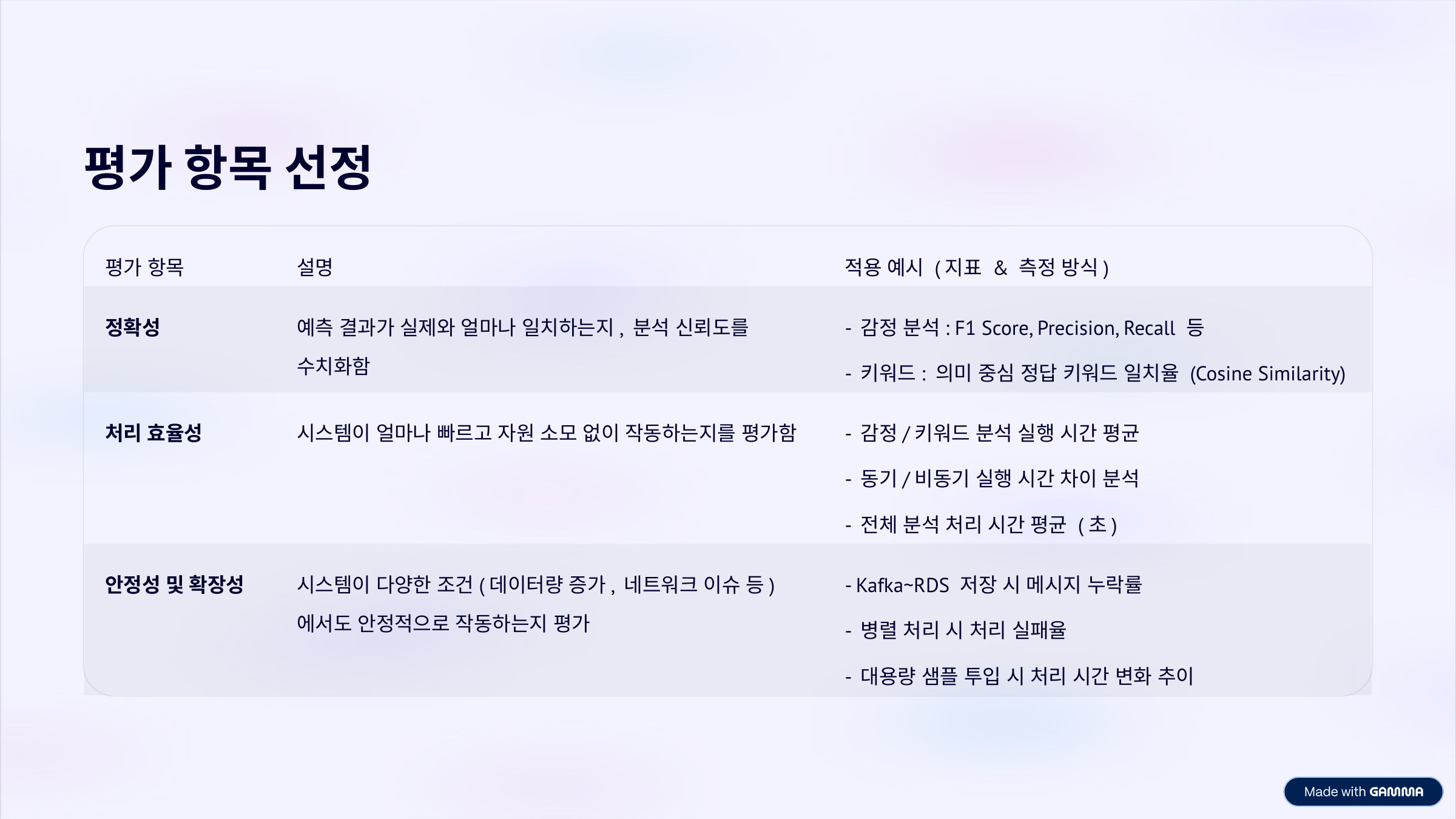

평가 항목 선정

평가 항목
설명
적용 예시 (지표 & 측정 방식)

정확성
예측 결과가 실제와 얼마나 일치하는지, 분석 신뢰도를 수치화함
- 감정 분석: F1 Score, Precision, Recall 등
- 키워드: 의미 중심 정답 키워드 일치율 (Cosine Similarity)

처리 효율성
시스템이 얼마나 빠르고 자원 소모 없이 작동하는지를 평가함
- 감정/키워드 분석 실행 시간 평균
- 동기/비동기 실행 시간 차이 분석
- 전체 분석 처리 시간 평균 (초)

안정성 및 확장성
시스템이 다양한 조건(데이터량 증가, 네트워크 이슈 등)에서도 안정적으로 작동하는지 평가
- Kafka~RDS 저장 시 메시지 누락률
- 병렬 처리 시 처리 실패율
- 대용량 샘플 투입 시 처리 시간 변화 추이